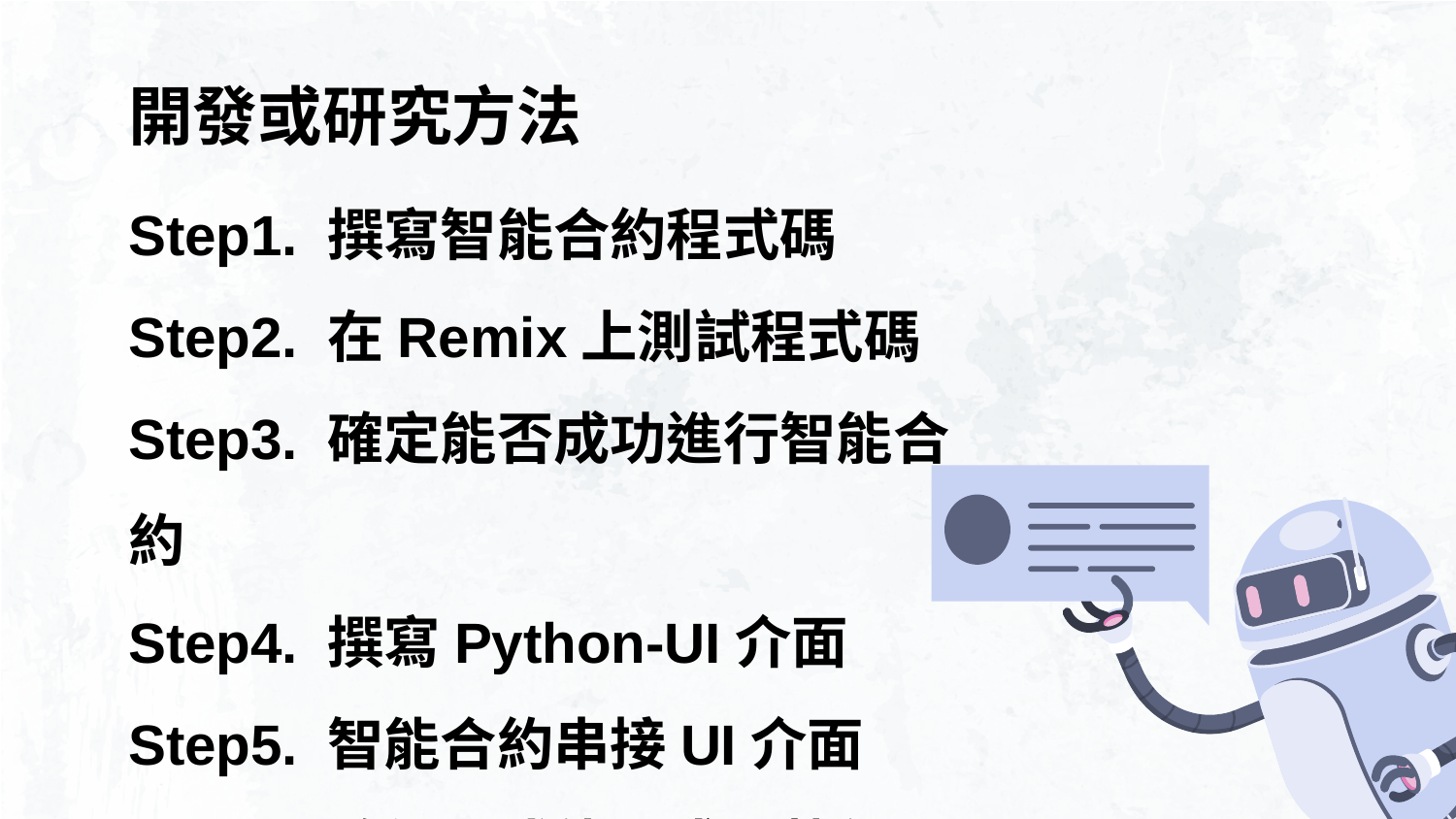

# 開發或研究方法
Step1. 撰寫智能合約程式碼
Step2. 在Remix上測試程式碼
Step3. 確定能否成功進行智能合約
Step4. 撰寫Python-UI介面
Step5. 智能合約串接UI介面
Step6. 確認程式能否成功執行